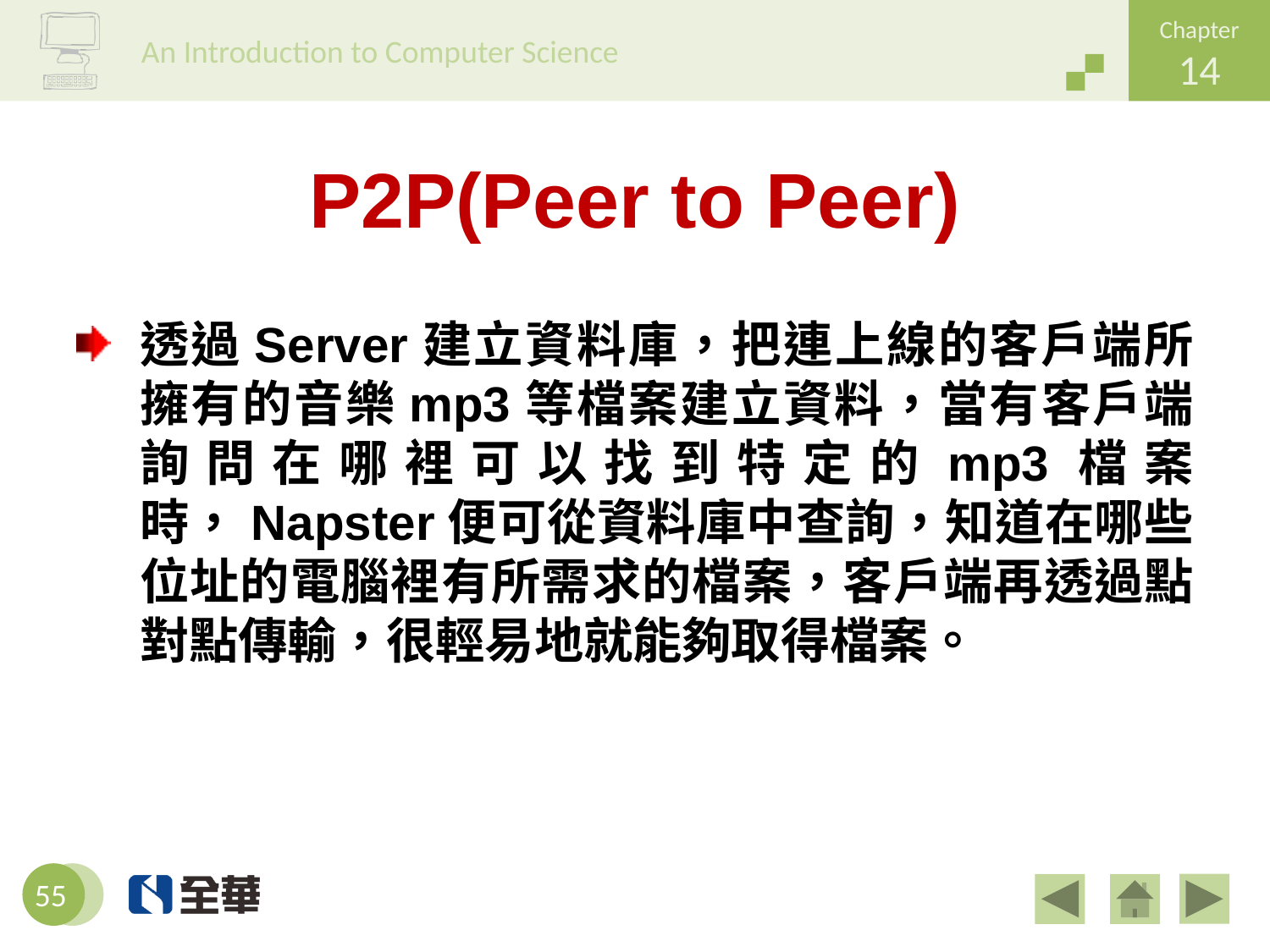

# P2P(Peer to Peer)
透過Server建立資料庫，把連上線的客戶端所擁有的音樂mp3等檔案建立資料，當有客戶端詢問在哪裡可以找到特定的mp3檔案時，Napster便可從資料庫中查詢，知道在哪些位址的電腦裡有所需求的檔案，客戶端再透過點對點傳輸，很輕易地就能夠取得檔案。